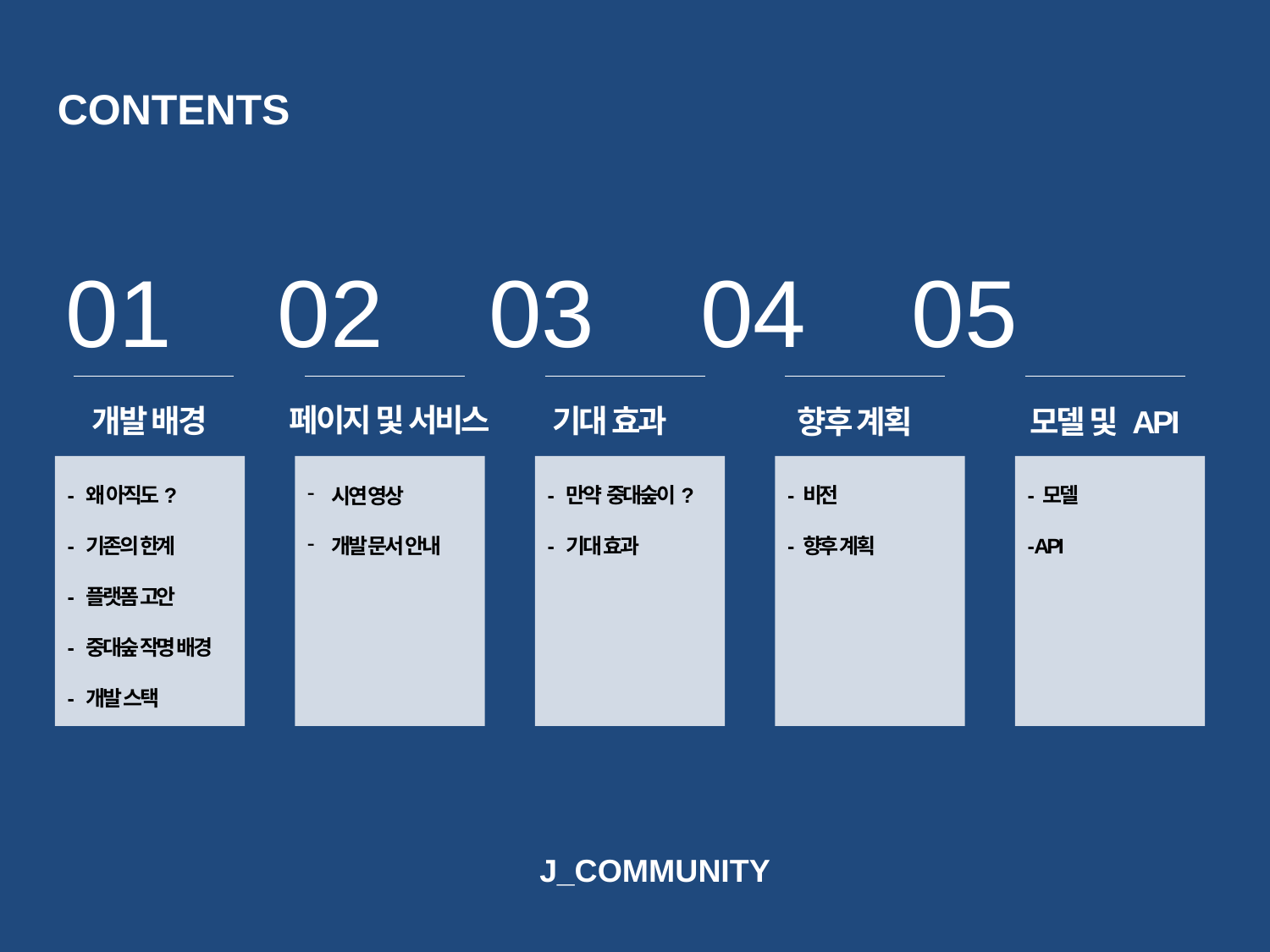

CONTENTS
01    02    03    04    05
페이지 및 서비스
개발 배경
기대 효과
향후 계획
모델 및 API

-  만약  중대숲이?

-  기대 효과

-  왜 아직도?

-  기존의 한계

-  플랫폼 고안

-  중대숲 작명 배경

-  개발 스택
- 비전

- 향후 계획
- 모델

- API
시연 영상

개발 문서 안내
J_COMMUNITY